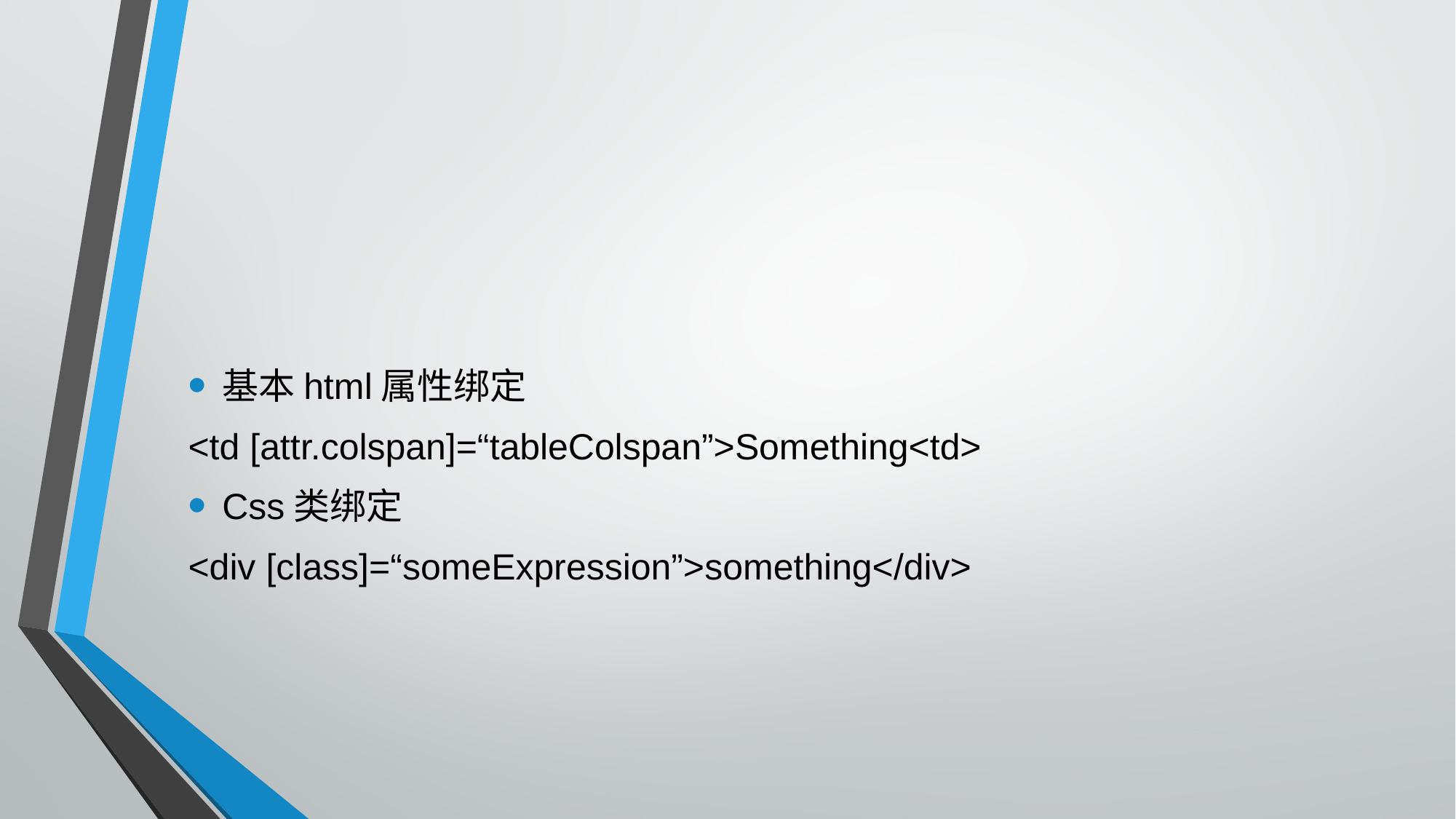

#
基本html属性绑定
<td [attr.colspan]=“tableColspan”>Something<td>
Css类绑定
<div [class]=“someExpression”>something</div>